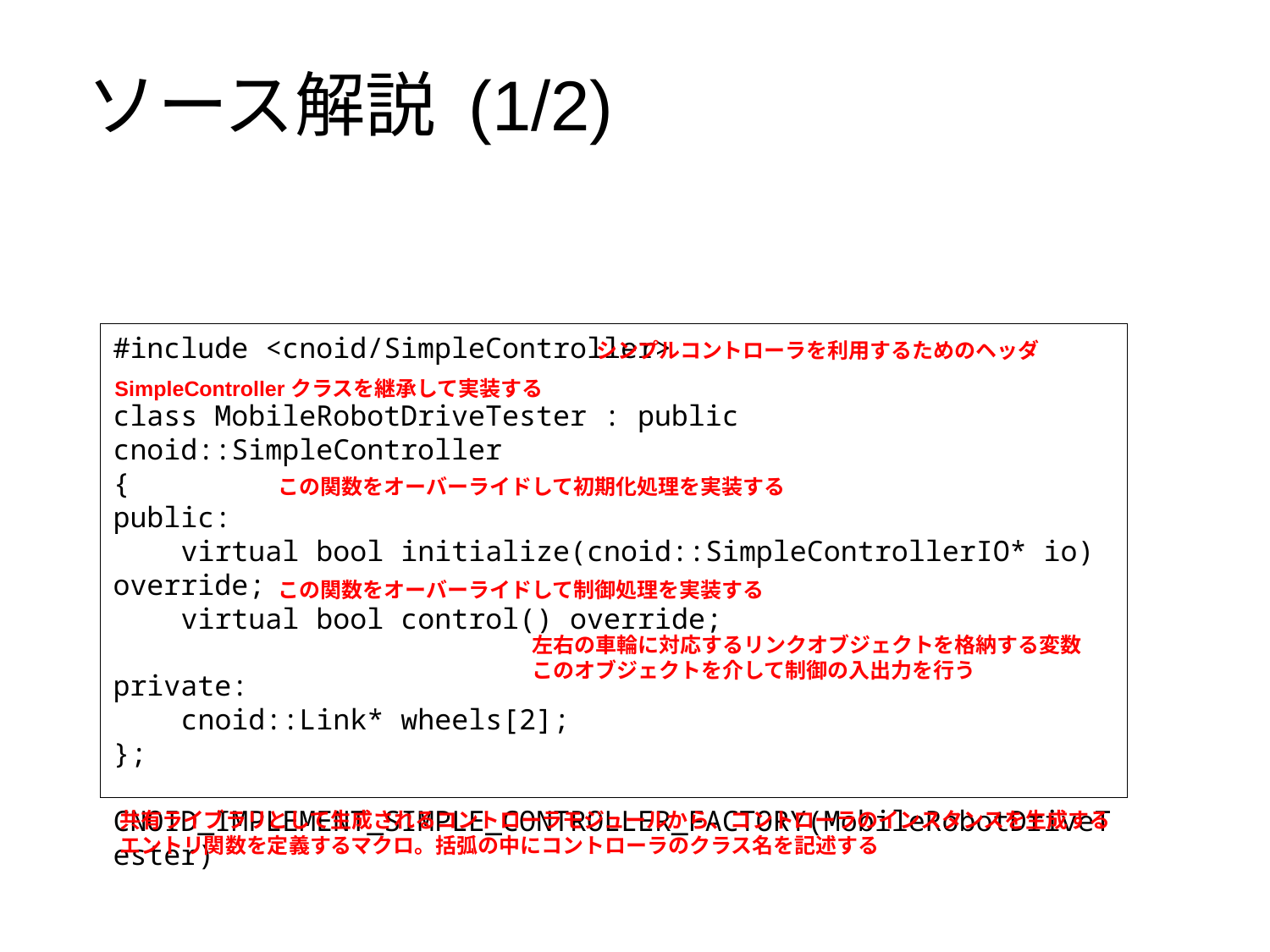

# ソース解説 (1/2)
#include <cnoid/SimpleController>

class MobileRobotDriveTester : public cnoid::SimpleController
{
public:
    virtual bool initialize(cnoid::SimpleControllerIO* io) override;
    virtual bool control() override;

private:
    cnoid::Link* wheels[2];
};

CNOID_IMPLEMENT_SIMPLE_CONTROLLER_FACTORY(MobileRobotDriveTester)
シンプルコントローラを利用するためのヘッダ
SimpleControllerクラスを継承して実装する
この関数をオーバーライドして初期化処理を実装する
この関数をオーバーライドして制御処理を実装する
左右の車輪に対応するリンクオブジェクトを格納する変数
このオブジェクトを介して制御の入出力を行う
共有ライブラリとして生成されるコントローラモジュールから、コントローラのインスタンスを生成する
エントリ関数を定義するマクロ。括弧の中にコントローラのクラス名を記述する